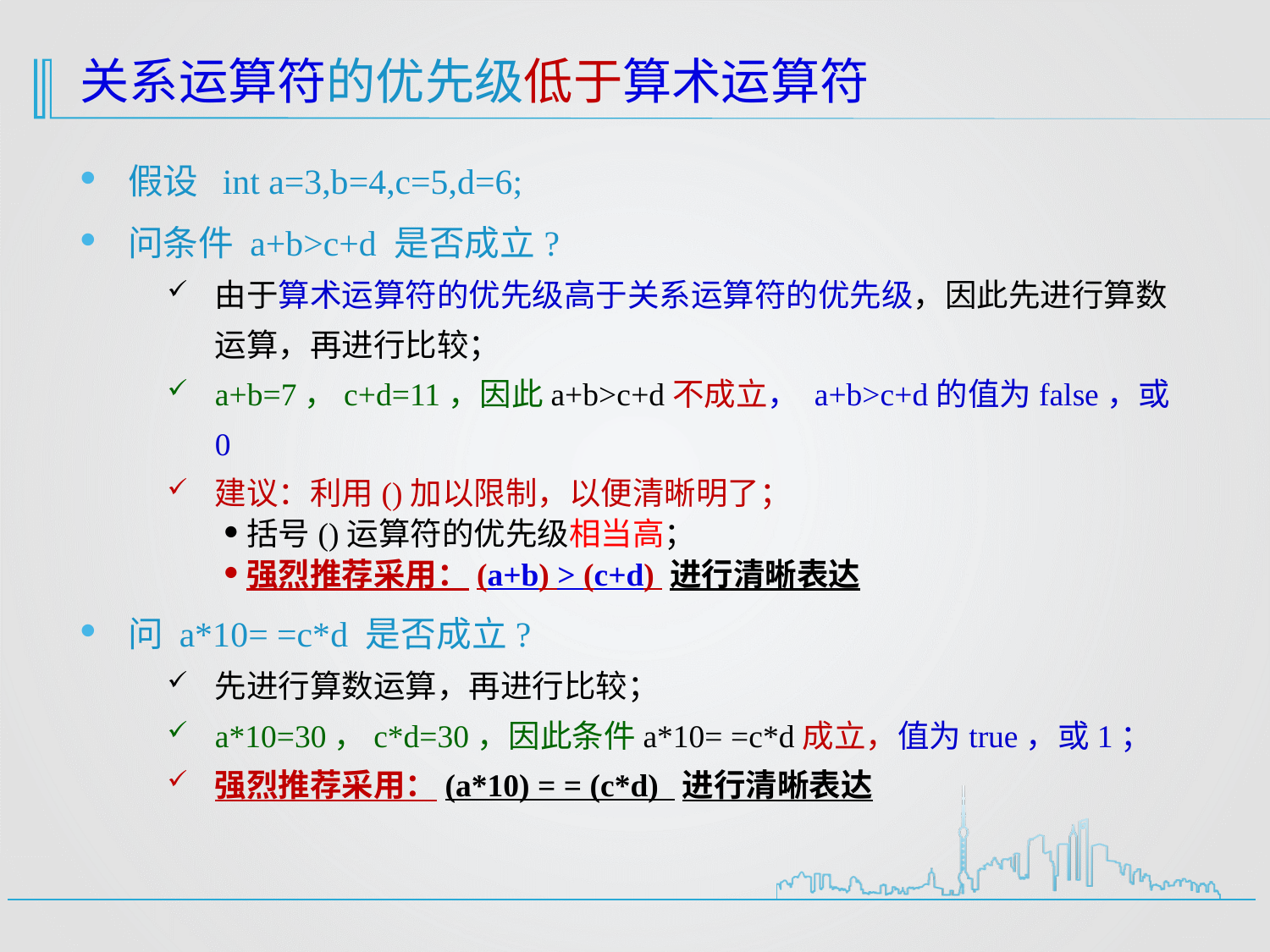

# 关系运算符的优先级低于算术运算符
假设  int a=3,b=4,c=5,d=6;
问条件 a+b>c+d 是否成立?
由于算术运算符的优先级高于关系运算符的优先级，因此先进行算数运算，再进行比较；
a+b=7，c+d=11，因此a+b>c+d不成立， a+b>c+d的值为false，或0
建议：利用()加以限制，以便清晰明了；
括号()运算符的优先级相当高；
强烈推荐采用：(a+b) > (c+d) 进行清晰表达
问 a*10= =c*d 是否成立?
先进行算数运算，再进行比较；
a*10=30，c*d=30，因此条件a*10= =c*d成立，值为true，或1；
强烈推荐采用：(a*10) = = (c*d)  进行清晰表达